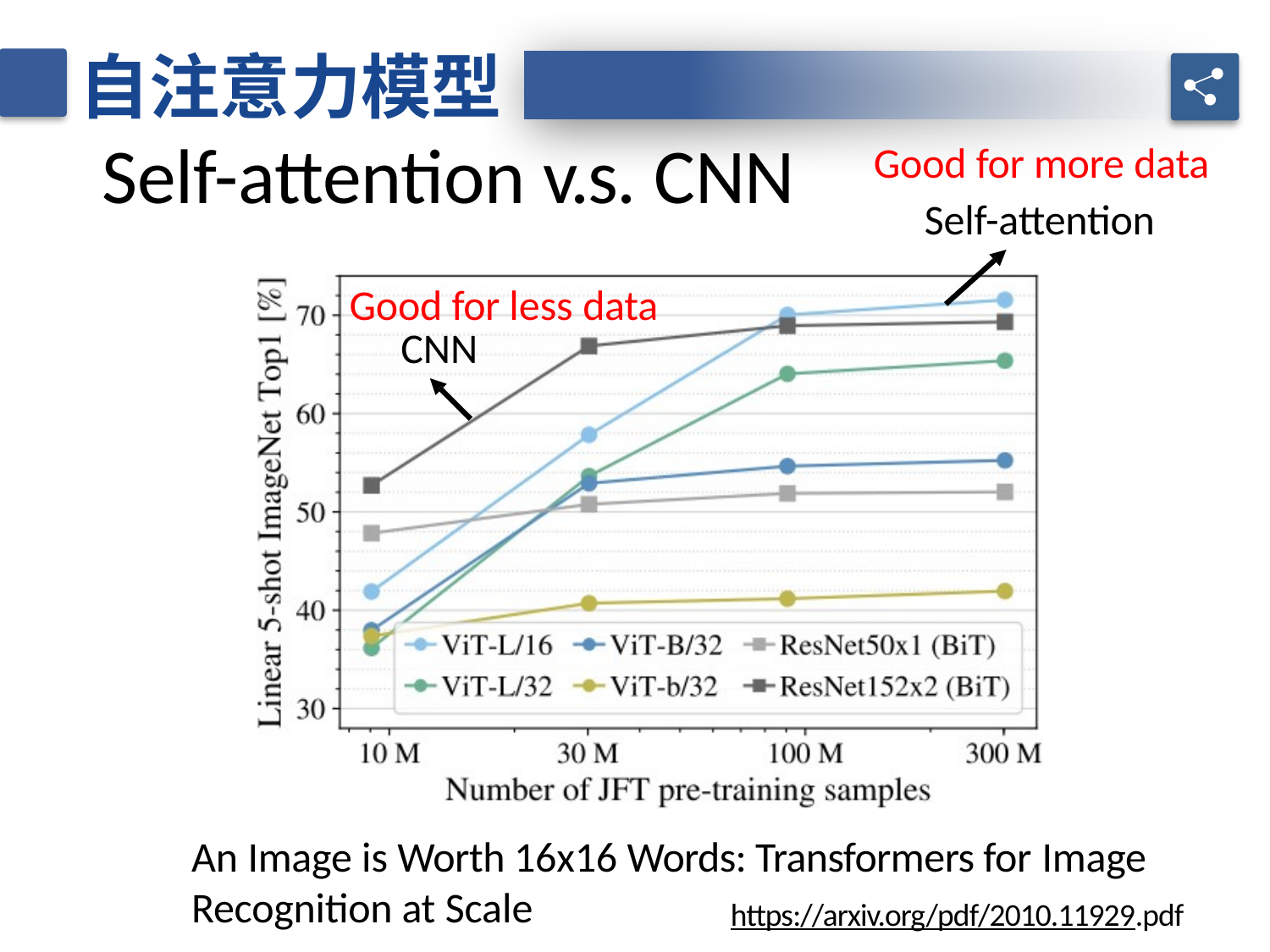

自注意力模型

Self-attention v.s. CNN
Good for more data  Self-attention

Good for less data  CNN

An Image is Worth 16x16 Words: Transformers for Image
Recognition at Scale
https://arxiv.org/pdf/2010.11929.pdf